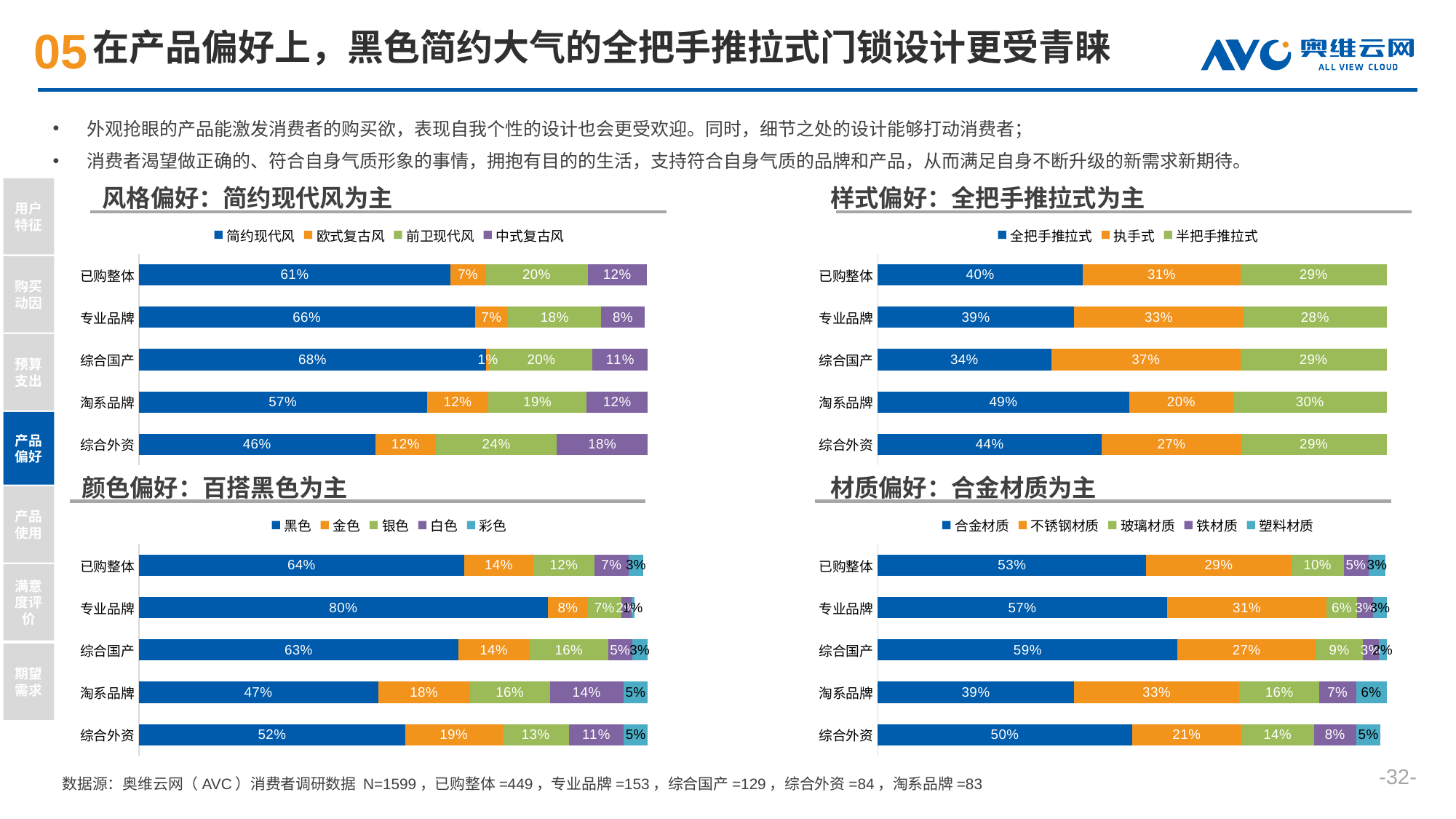

# 在产品偏好上，黑色简约大气的全把手推拉式门锁设计更受青睐
外观抢眼的产品能激发消费者的购买欲，表现自我个性的设计也会更受欢迎。同时，细节之处的设计能够打动消费者；
消费者渴望做正确的、符合自身气质形象的事情，拥抱有目的的生活，支持符合自身气质的品牌和产品，从而满足自身不断升级的新需求新期待。
风格偏好：简约现代风为主
 样式偏好：全把手推拉式为主
用户特征
购买动因
预算支出
产品偏好
产品使用
满意度评价
期望需求

### Chart

| Category | 简约现代风 | 欧式复古风 | 前卫现代风 | 中式复古风 |
|---|---|---|---|---|
| 已购整体 | 0.612472160356347 | 0.0690423162583519 | 0.200445434298441 | 0.115812917594655 |
| 专业品牌 | 0.660130718954248 | 0.065359477124183 | 0.183006535947712 | 0.0849673202614379 |
| 综合国产 | 0.682170542635659 | 0.00775193798449612 | 0.201550387596899 | 0.108527131782946 |
| 淘系品牌 | 0.566265060240964 | 0.120481927710843 | 0.192771084337349 | 0.120481927710843 |
| 综合外资 | 0.464285714285714 | 0.119047619047619 | 0.238095238095238 | 0.178571428571429 |

### Chart

| Category | 全把手推拉式 | 执手式 | 半把手推拉式 |
|---|---|---|---|
| 已购整体 | 0.403118040089087 | 0.309576837416481 | 0.287305122494432 |
| 专业品牌 | 0.38562091503268 | 0.333333333333333 | 0.281045751633987 |
| 综合国产 | 0.341085271317829 | 0.372093023255814 | 0.286821705426357 |
| 淘系品牌 | 0.493975903614458 | 0.204819277108434 | 0.301204819277108 |
| 综合外资 | 0.44047619047619 | 0.273809523809524 | 0.285714285714286 |
颜色偏好：百搭黑色为主
 材质偏好：合金材质为主

### Chart

| Category | 黑色 | 金色 | 银色 | 白色 | 彩色 |
|---|---|---|---|---|---|
| 已购整体 | 0.639198218262806 | 0.135857461024499 | 0.120267260579065 | 0.066815144766147 | 0.0289532293986637 |
| 专业品牌 | 0.803921568627451 | 0.0784313725490196 | 0.065359477124183 | 0.0196078431372549 | 0.0065359477124183 |
| 综合国产 | 0.627906976744186 | 0.13953488372093 | 0.155038759689922 | 0.0465116279069767 | 0.0310077519379845 |
| 淘系品牌 | 0.469879518072289 | 0.180722891566265 | 0.156626506024096 | 0.144578313253012 | 0.0481927710843374 |
| 综合外资 | 0.523809523809524 | 0.19047619047619 | 0.130952380952381 | 0.107142857142857 | 0.0476190476190476 |

### Chart

| Category | 合金材质 | 不锈钢材质 | 玻璃材质 | 铁材质 | 塑料材质 |
|---|---|---|---|---|---|
| 已购整体 | 0.527839643652561 | 0.285077951002227 | 0.102449888641425 | 0.0489977728285078 | 0.0334075723830735 |
| 专业品牌 | 0.568627450980392 | 0.313725490196078 | 0.0588235294117647 | 0.0326797385620915 | 0.0261437908496732 |
| 综合国产 | 0.589147286821705 | 0.271317829457364 | 0.0930232558139535 | 0.0310077519379845 | 0.0155038759689922 |
| 淘系品牌 | 0.385542168674699 | 0.325301204819277 | 0.156626506024096 | 0.072289156626506 | 0.0602409638554217 |
| 综合外资 | 0.5 | 0.214285714285714 | 0.142857142857143 | 0.0833333333333333 | 0.0476190476190476 |
-32-
数据源：奥维云网（AVC）消费者调研数据 N=1599，已购整体=449，专业品牌=153，综合国产=129，综合外资=84，淘系品牌=83